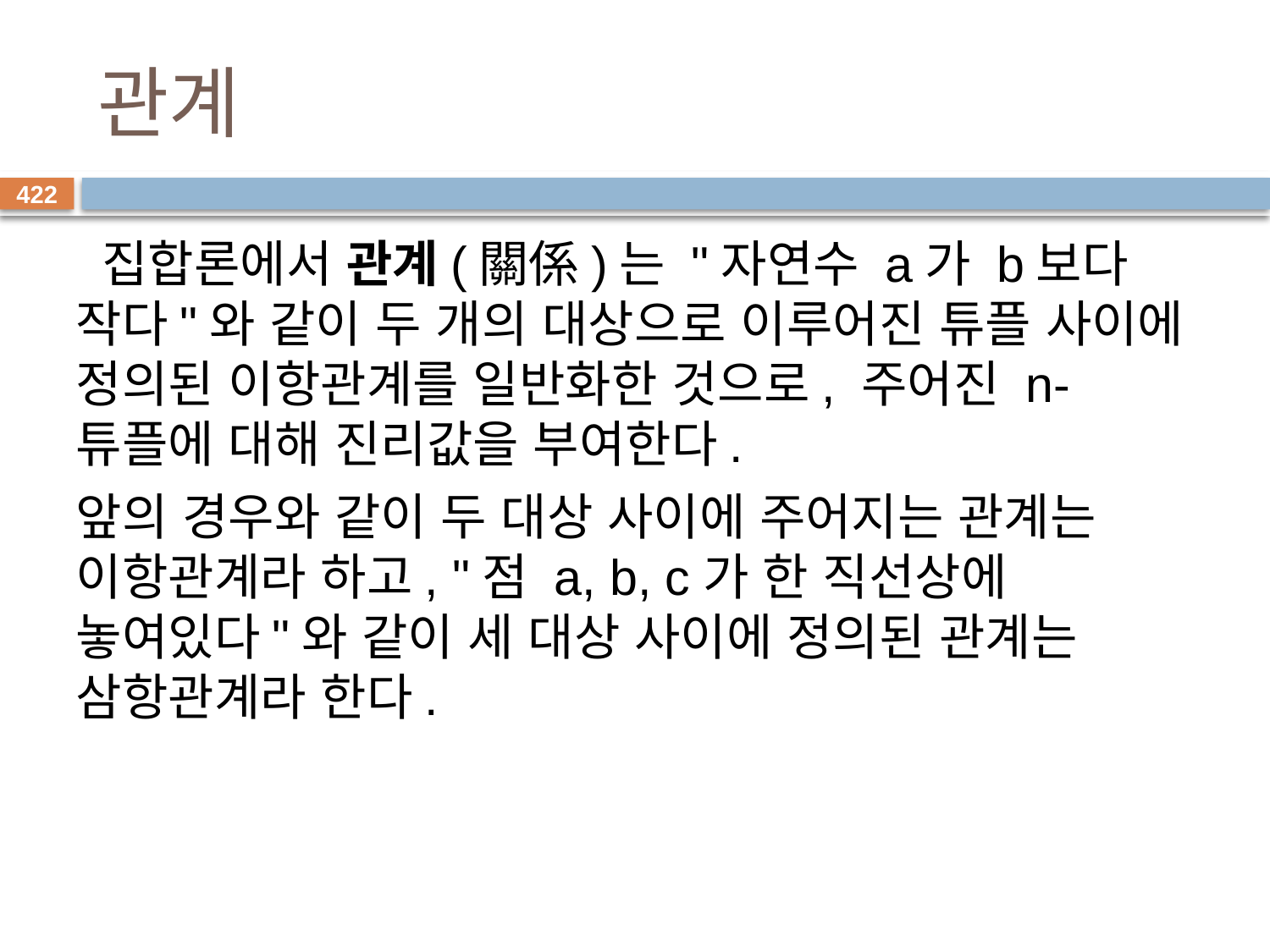

# 관계
422
 집합론에서 관계(關係)는 "자연수 a가 b보다 작다"와 같이 두 개의 대상으로 이루어진 튜플 사이에 정의된 이항관계를 일반화한 것으로, 주어진 n-튜플에 대해 진리값을 부여한다.
앞의 경우와 같이 두 대상 사이에 주어지는 관계는 이항관계라 하고, "점 a, b, c가 한 직선상에 놓여있다"와 같이 세 대상 사이에 정의된 관계는 삼항관계라 한다.